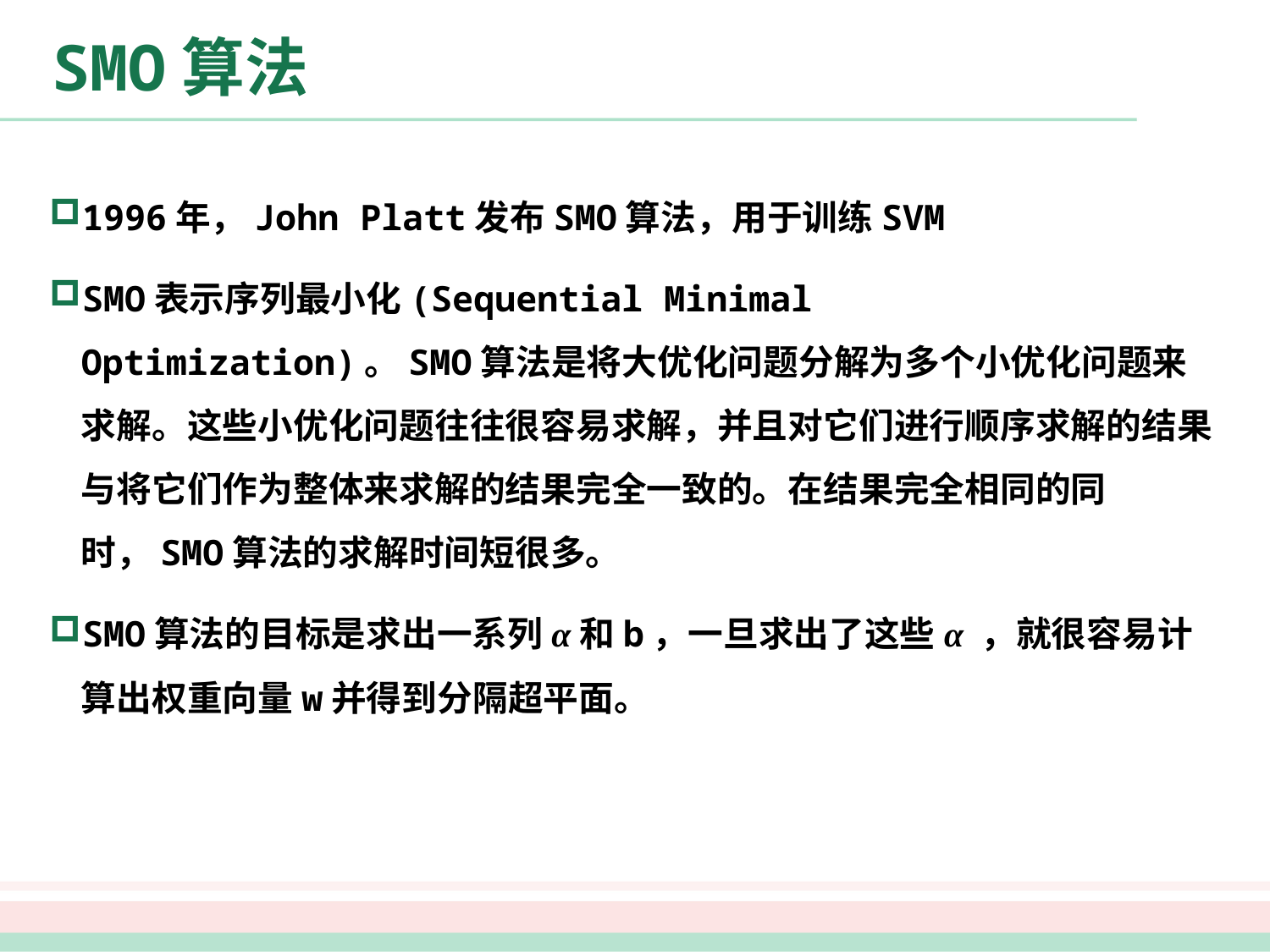

# SMO算法
1996年，John Platt发布SMO算法，用于训练SVM
SMO表示序列最小化(Sequential Minimal Optimization)。SMO算法是将大优化问题分解为多个小优化问题来求解。这些小优化问题往往很容易求解，并且对它们进行顺序求解的结果与将它们作为整体来求解的结果完全一致的。在结果完全相同的同时，SMO算法的求解时间短很多。
SMO算法的目标是求出一系列α和b，一旦求出了这些α ，就很容易计算出权重向量w并得到分隔超平面。